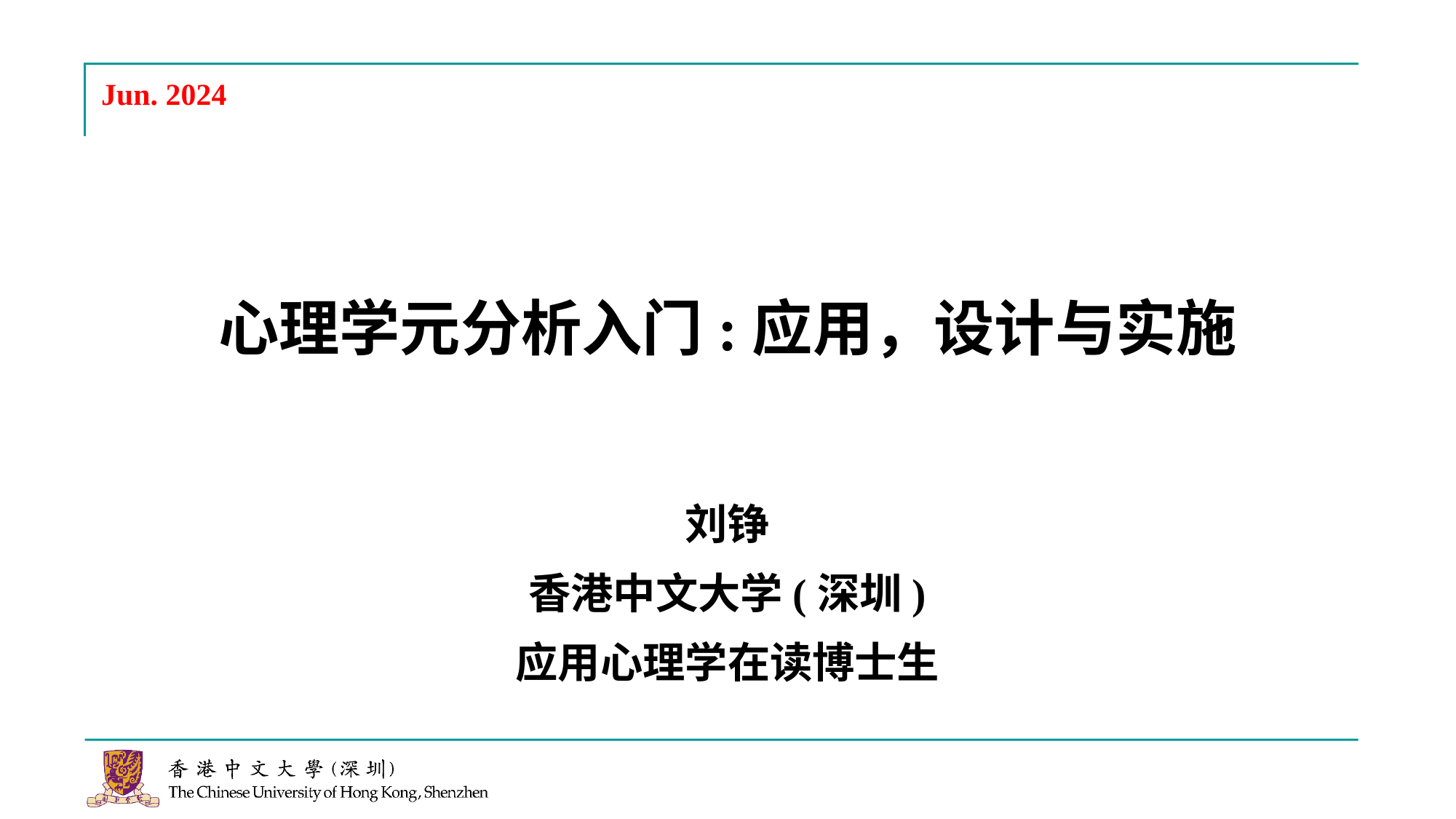

Jun. 2024
心理学元分析入门:应用，设计与实施
刘铮
香港中文大学(深圳)
应用心理学在读博士生